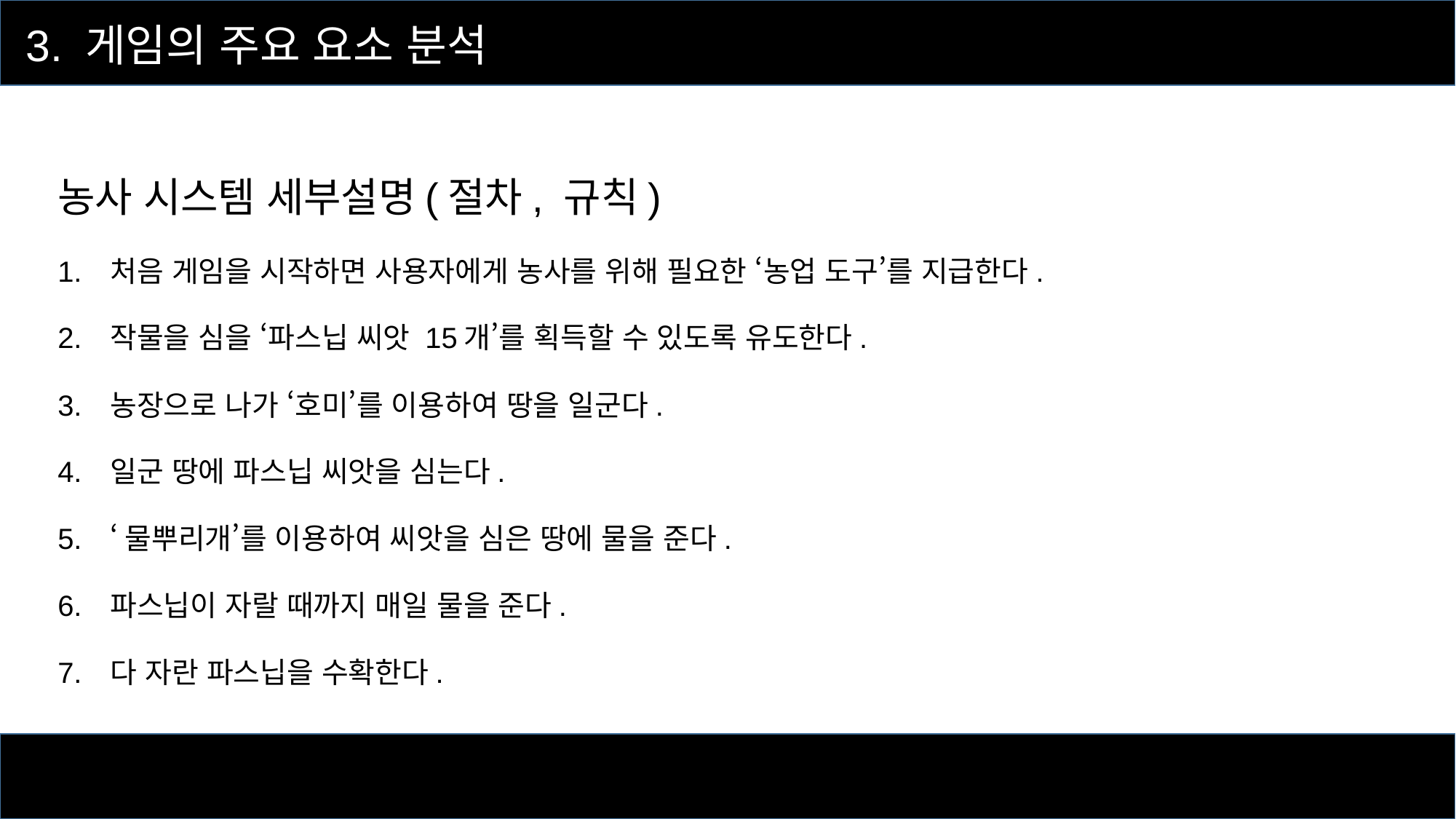

3. 게임의 주요 요소 분석
농사 시스템 세부설명(절차, 규칙)
처음 게임을 시작하면 사용자에게 농사를 위해 필요한 ‘농업 도구’를 지급한다.
작물을 심을 ‘파스닙 씨앗 15개’를 획득할 수 있도록 유도한다.
농장으로 나가 ‘호미’를 이용하여 땅을 일군다.
일군 땅에 파스닙 씨앗을 심는다.
‘물뿌리개’를 이용하여 씨앗을 심은 땅에 물을 준다.
파스닙이 자랄 때까지 매일 물을 준다.
다 자란 파스닙을 수확한다.